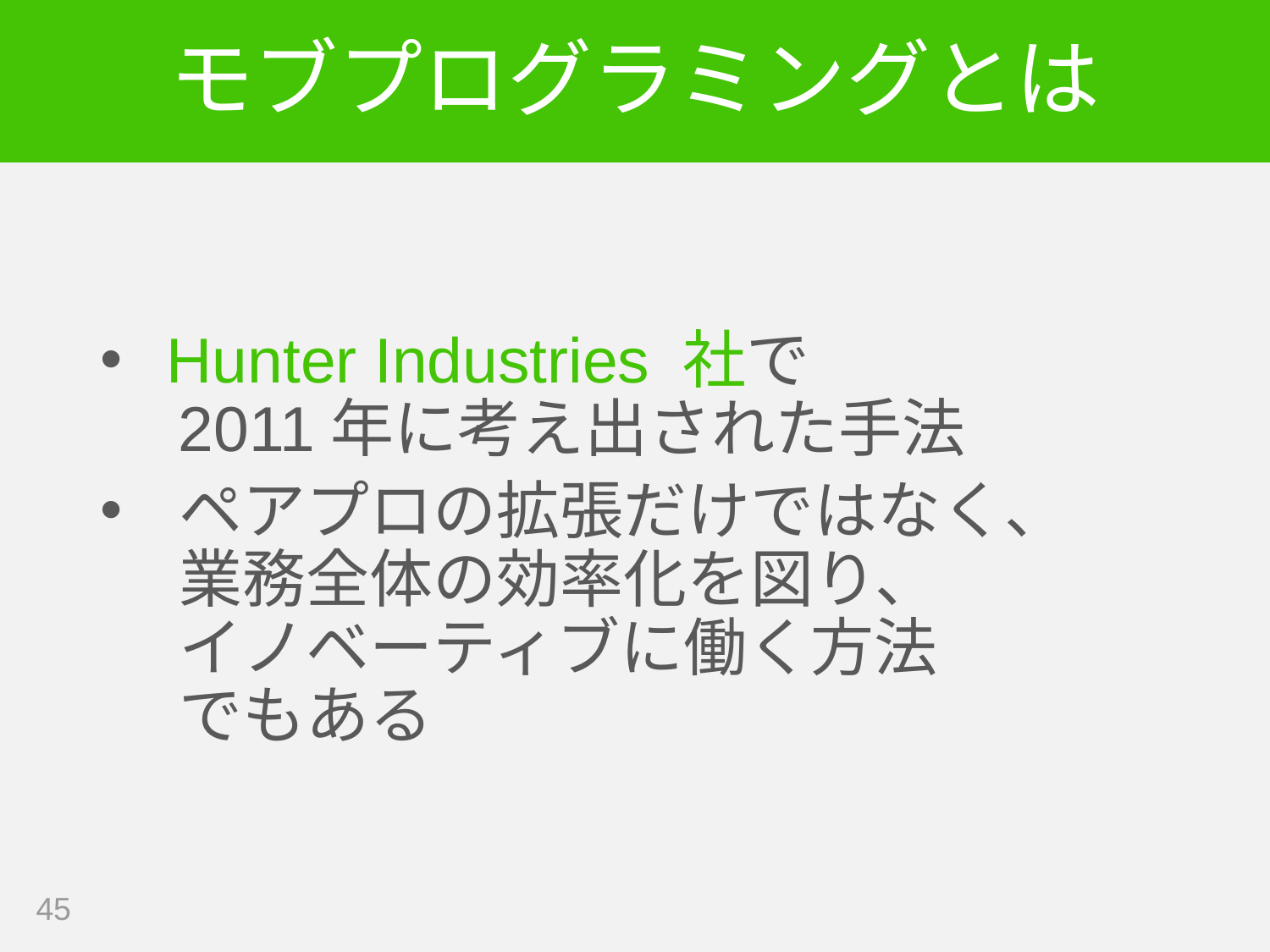

# モブプログラミングとは
 Hunter Industries 社で
 2011年に考え出された手法
ペアプロの拡張だけではなく、
業務全体の効率化を図り、
イノベーティブに働く方法
でもある
45